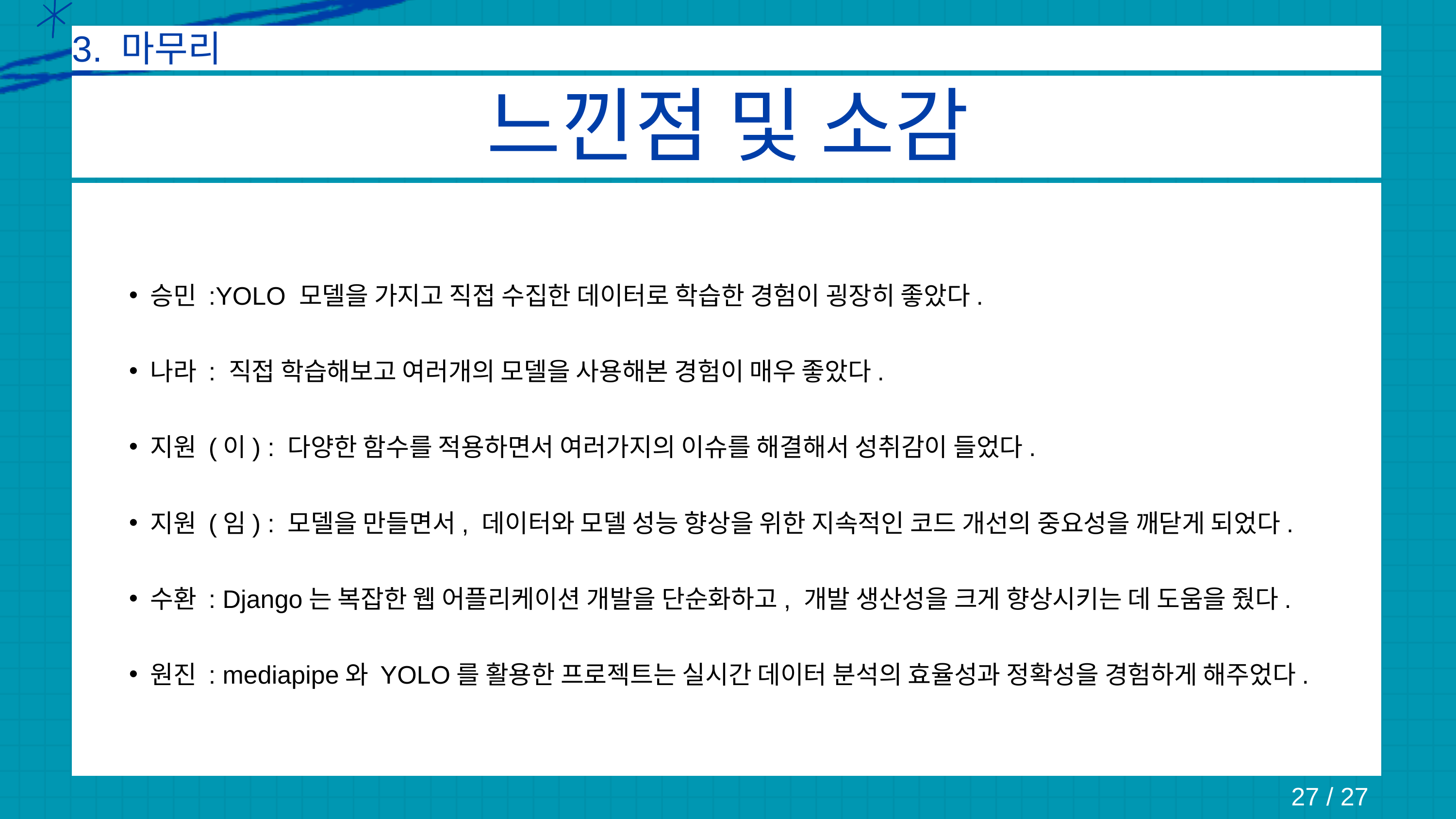

3. 마무리

느낀점 및 소감

자체 평가 의견
승민 :YOLO 모델을 가지고 직접 수집한 데이터로 학습한 경험이 굉장히 좋았다.

나라 : 직접 학습해보고 여러개의 모델을 사용해본 경험이 매우 좋았다.

지원 (이) : 다양한 함수를 적용하면서 여러가지의 이슈를 해결해서 성취감이 들었다.

지원 (임) : 모델을 만들면서, 데이터와 모델 성능 향상을 위한 지속적인 코드 개선의 중요성을 깨닫게 되었다.

수환 : Django는 복잡한 웹 어플리케이션 개발을 단순화하고, 개발 생산성을 크게 향상시키는 데 도움을 줬다.

원진 : mediapipe와 YOLO를 활용한 프로젝트는 실시간 데이터 분석의 효율성과 정확성을 경험하게 해주었다.

승민 :

나라 : 직접 학습해보고 우리만의 모델을 만들어본 경험이 매우 좋았다.

지원 (이) : 직접 모델을 만들고 학

지원 (임) : 모델을 만들면서, 데이터와 모델 성능 향상을 위한 지속적인 코드 개선의 중요성을 깨닫게 되었다.

수환 :

원진 : mediapipe와 YOLO를 활용한 프로젝트는 실시간 데이터 분석의 효율성과 정확성을 경험하게 해주었다.
이런 앱이 있었다니... 수업태도를 한 눈에 볼 수 있잖아????

27 / 27